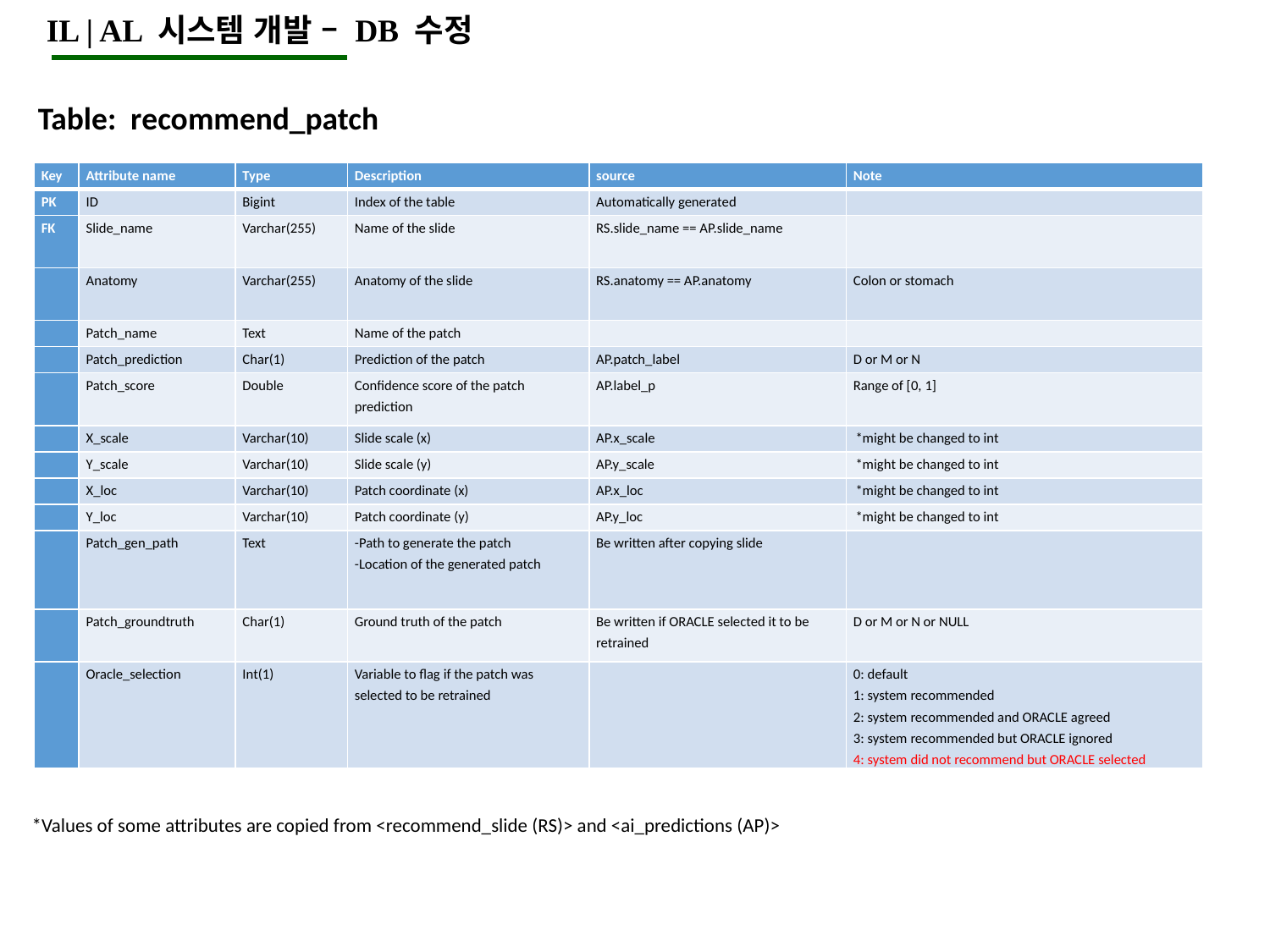

IL | AL 시스템 개발 – DB 수정
Table:  recommend_patch
| Key | Attribute name | Type | Description | source | Note |
| --- | --- | --- | --- | --- | --- |
| PK | ID | Bigint | Index of the table | Automatically generated |  |
| FK | Slide\_name | Varchar(255) | Name of the slide | RS.slide\_name == AP.slide\_name |  |
|  | Anatomy | Varchar(255) | Anatomy of the slide | RS.anatomy == AP.anatomy | Colon or stomach |
|  | Patch\_name | Text | Name of the patch |  |  |
|  | Patch\_prediction | Char(1) | Prediction of the patch | AP.patch\_label | D or M or N |
|  | Patch\_score | Double | Confidence score of the patch prediction | AP.label\_p | Range of [0, 1] |
|  | X\_scale | Varchar(10) | Slide scale (x) | AP.x\_scale | \*might be changed to int |
|  | Y\_scale | Varchar(10) | Slide scale (y) | AP.y\_scale | \*might be changed to int |
|  | X\_loc | Varchar(10) | Patch coordinate (x) | AP.x\_loc | \*might be changed to int |
|  | Y\_loc | Varchar(10) | Patch coordinate (y) | AP.y\_loc | \*might be changed to int |
|  | Patch\_gen\_path | Text | -Path to generate the patch -Location of the generated patch | Be written after copying slide |  |
|  | Patch\_groundtruth | Char(1) | Ground truth of the patch | Be written if ORACLE selected it to be retrained | D or M or N or NULL |
|  | Oracle\_selection | Int(1) | Variable to flag if the patch was selected to be retrained |  | 0: default 1: system recommended 2: system recommended and ORACLE agreed 3: system recommended but ORACLE ignored 4: system did not recommend but ORACLE selected |
*Values of some attributes are copied from <recommend_slide (RS)> and <ai_predictions (AP)>